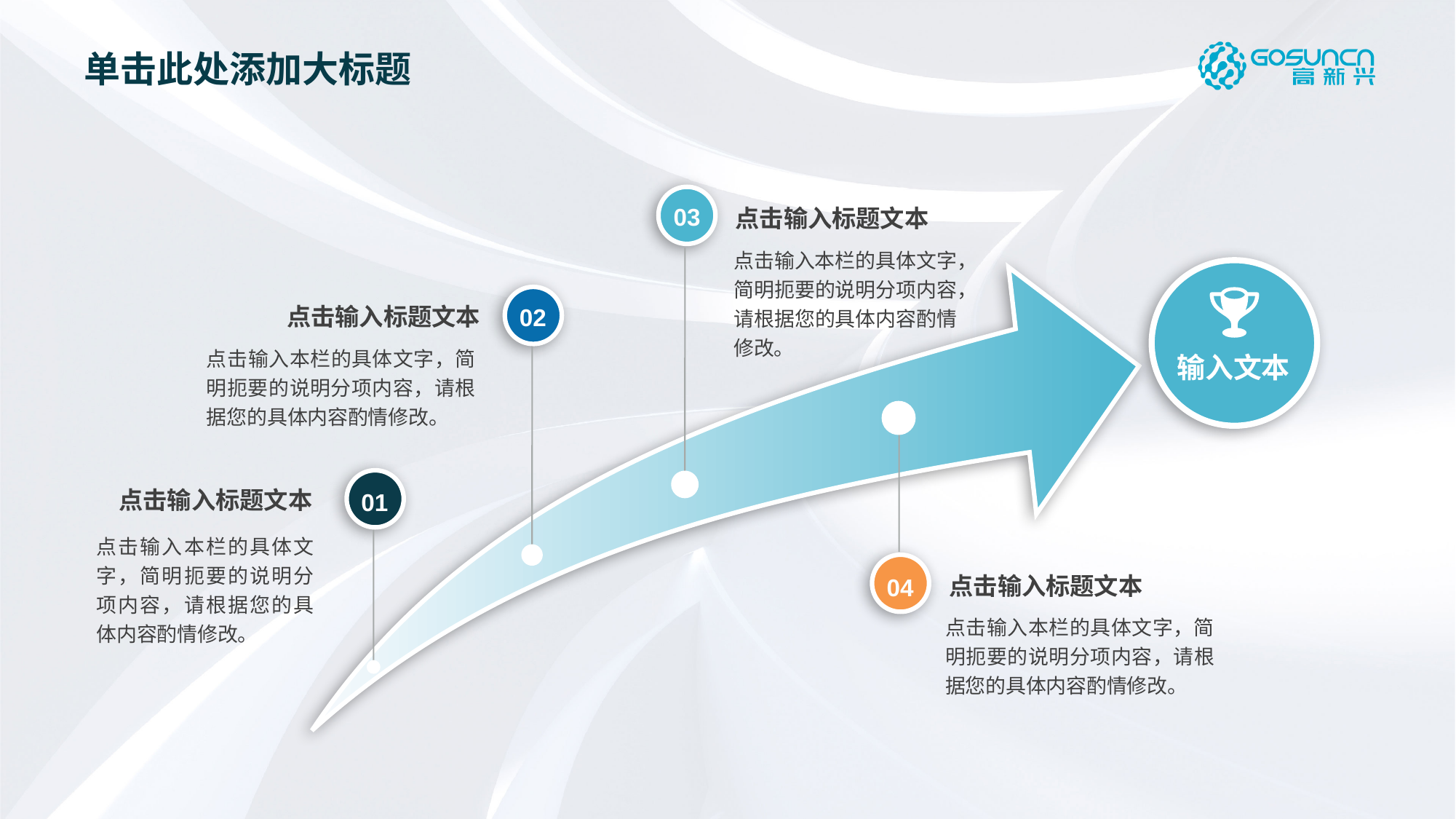

单击此处添加大标题

点击输入标题文本
03
点击输入本栏的具体文字，简明扼要的说明分项内容，请根据您的具体内容酌情修改。

点击输入标题文本
02
点击输入本栏的具体文字，简明扼要的说明分项内容，请根据您的具体内容酌情修改。
输入文本

点击输入标题文本
01
点击输入本栏的具体文字，简明扼要的说明分项内容，请根据您的具体内容酌情修改。

点击输入标题文本
04
点击输入本栏的具体文字，简明扼要的说明分项内容，请根据您的具体内容酌情修改。